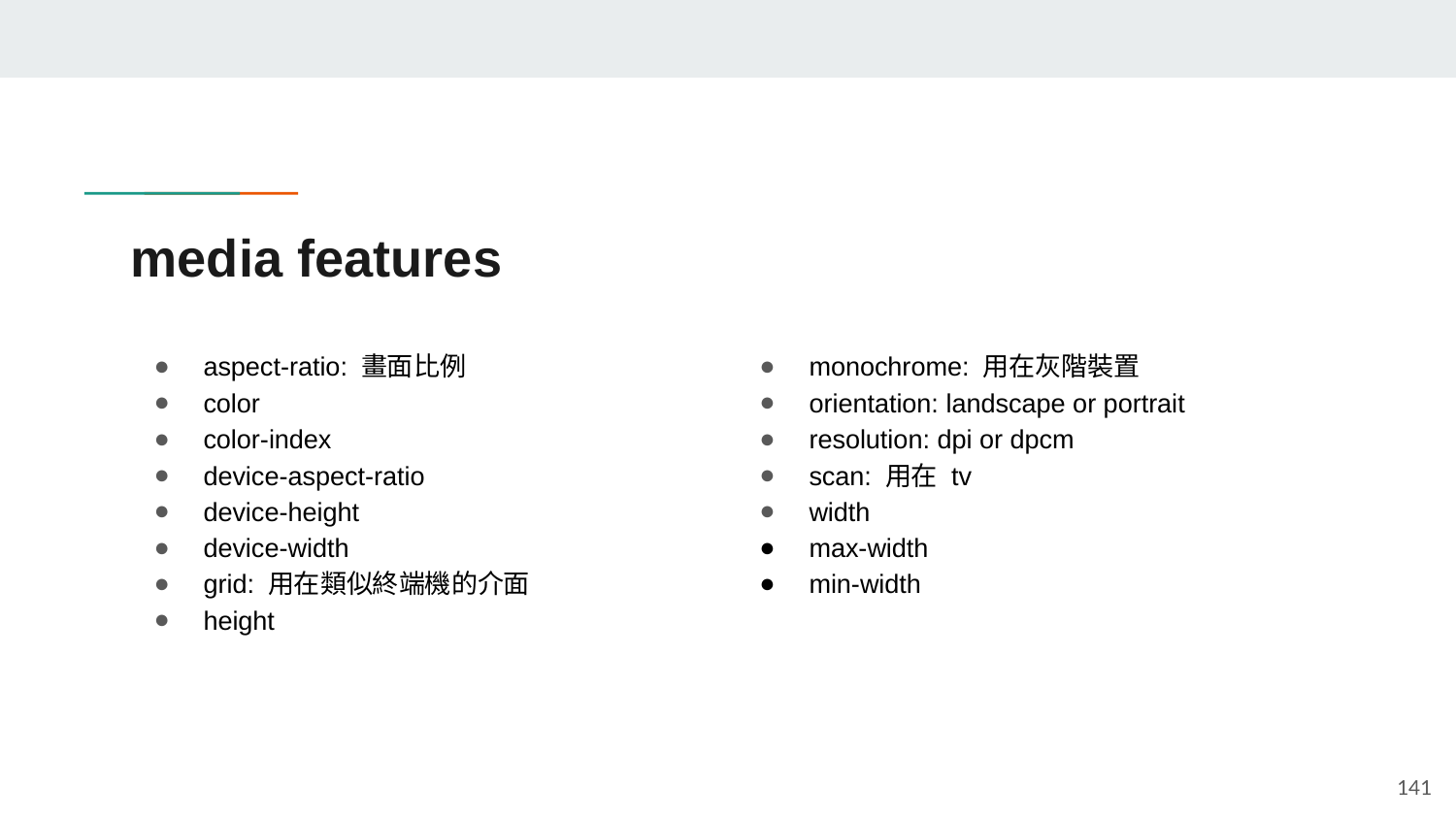

# media features
aspect-ratio: 畫面比例
color
color-index
device-aspect-ratio
device-height
device-width
grid: 用在類似終端機的介面
height

monochrome: 用在灰階裝置
orientation: landscape or portrait
resolution: dpi or dpcm
scan: 用在 tv
width
max-width
min-width

141